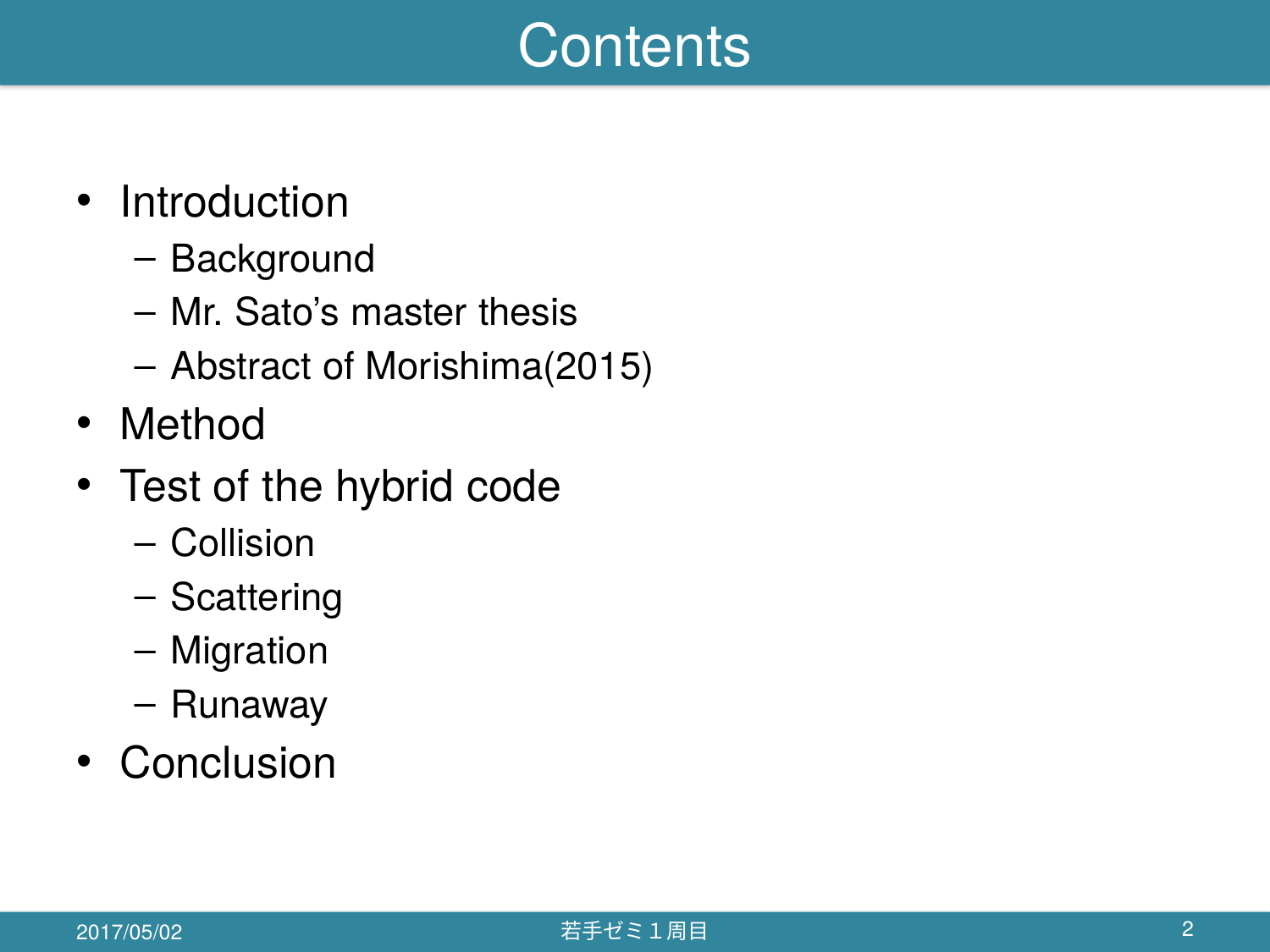

# Contents
Introduction
Background
Mr. Sato’s master thesis
Abstract of Morishima(2015)
Method
Test of the hybrid code
Collision
Scattering
Migration
Runaway
Conclusion
2017/05/02
若手ゼミ１周目
2